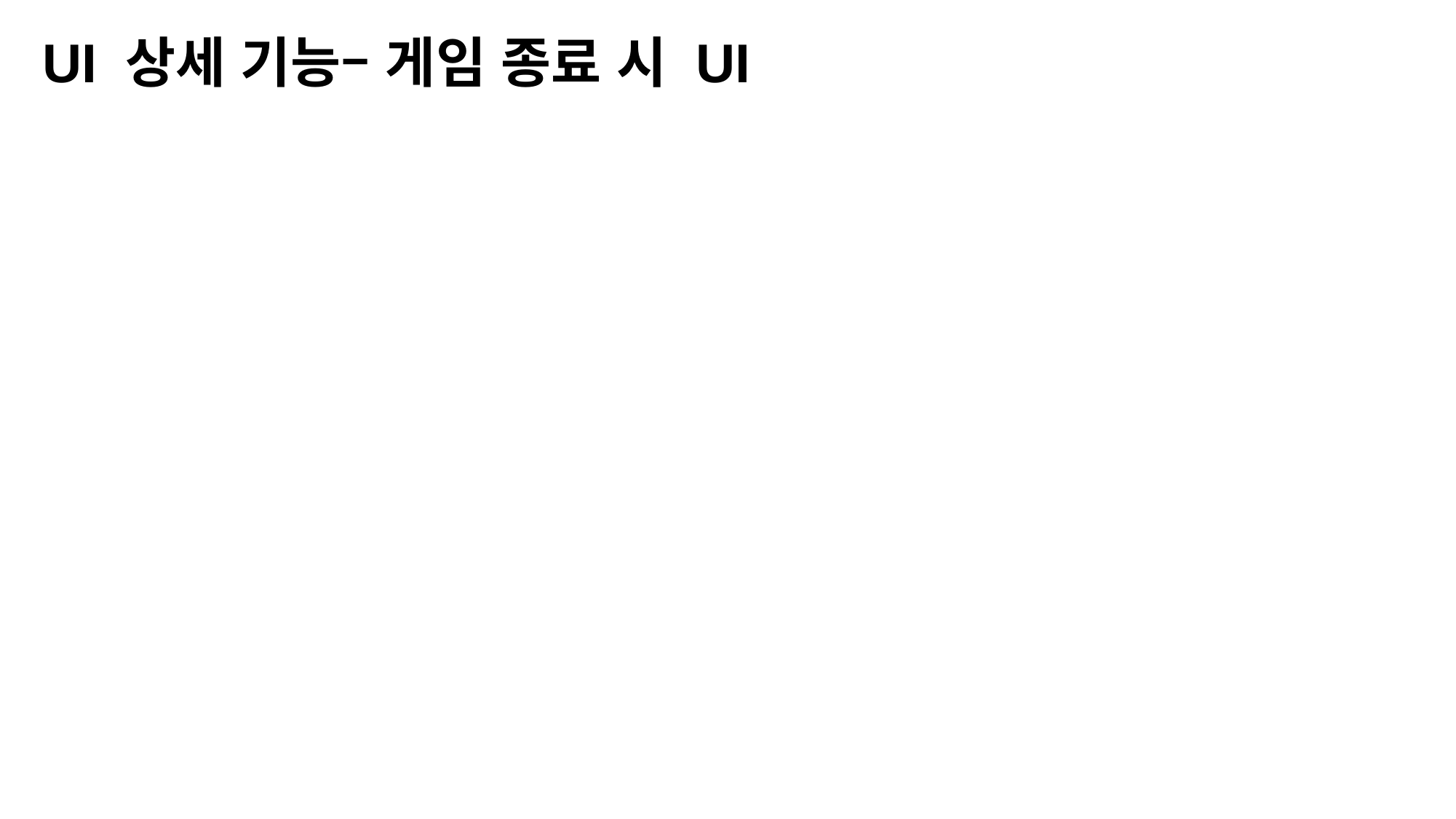

UI 상세 기능– 게임 종료 시 UI